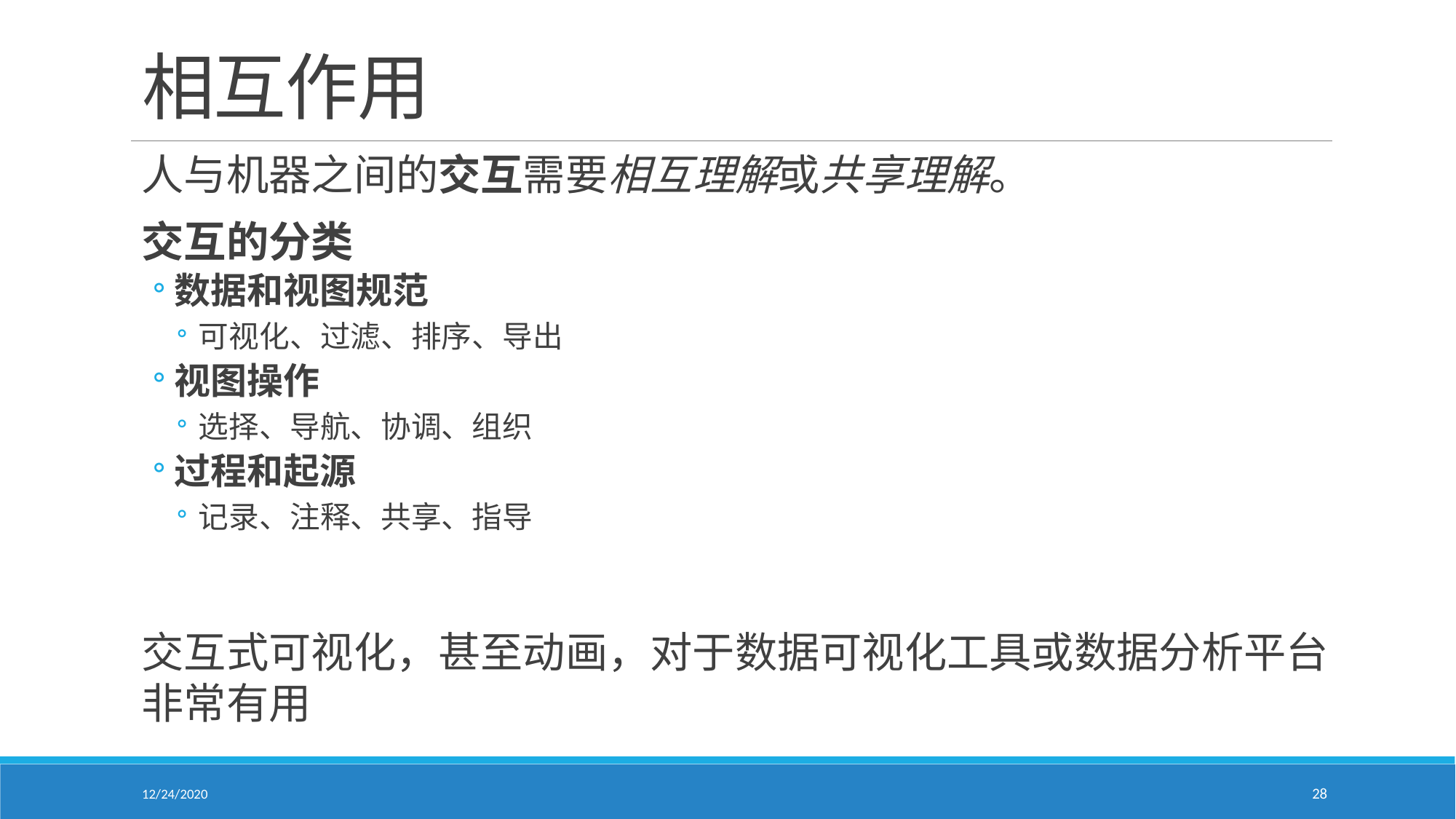

# 相互作用
人与机器之间的交互需要相互理解或共享理解。
交互的分类
数据和视图规范
可视化、过滤、排序、导出
视图操作
选择、导航、协调、组织
过程和起源
记录、注释、共享、指导

交互式可视化，甚至动画，对于数据可视化工具或数据分析平台非常有用
12/24/2020
28